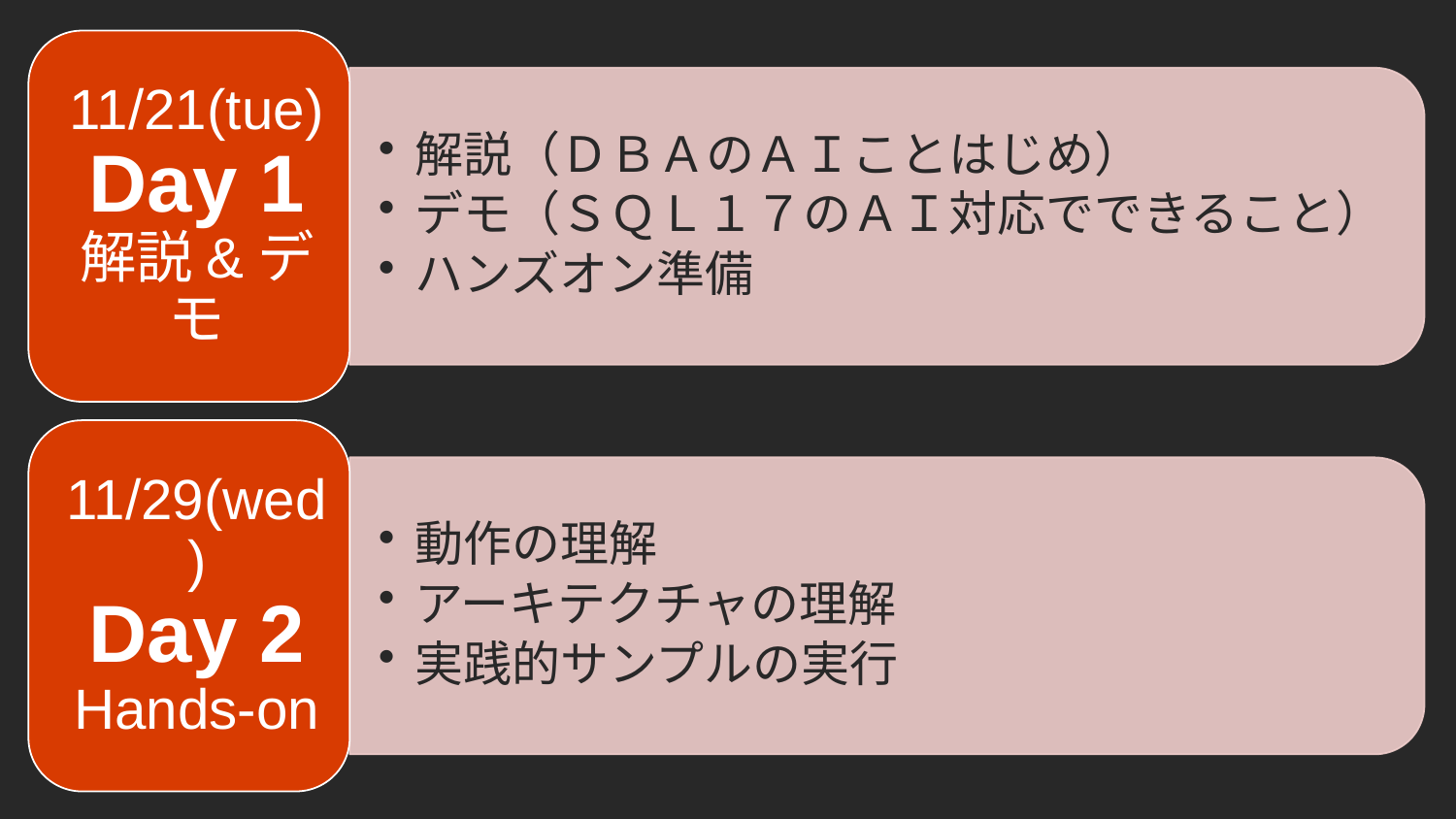

解説（ＤＢＡのＡＩことはじめ）
デモ（ＳＱＬ１７のＡＩ対応でできること）
ハンズオン準備
11/21(tue)
Day 1
解説&デモ
動作の理解
アーキテクチャの理解
実践的サンプルの実行
11/29(wed)
Day 2
Hands-on